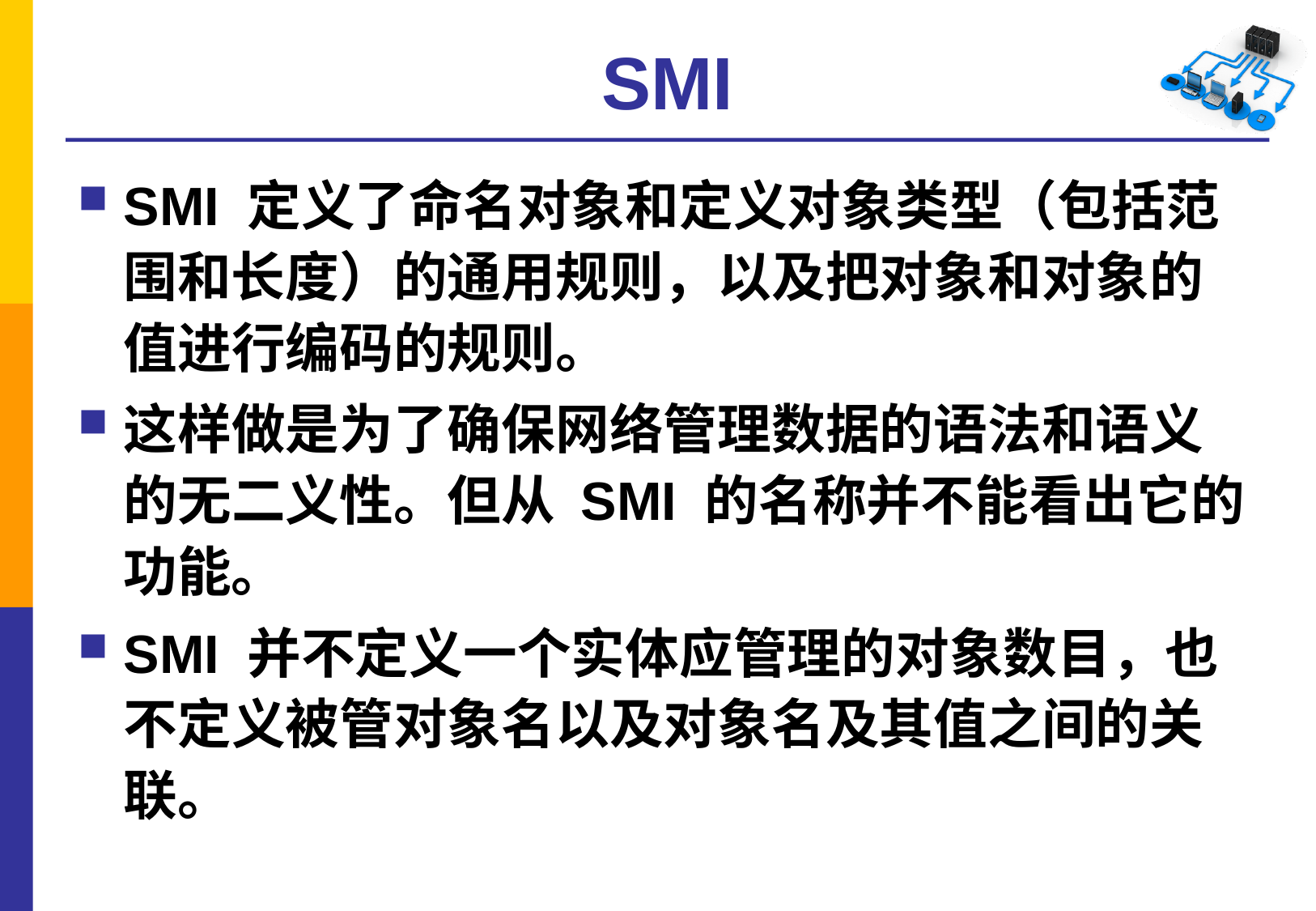

# SMI
SMI 定义了命名对象和定义对象类型（包括范围和长度）的通用规则，以及把对象和对象的值进行编码的规则。
这样做是为了确保网络管理数据的语法和语义的无二义性。但从 SMI 的名称并不能看出它的功能。
SMI 并不定义一个实体应管理的对象数目，也不定义被管对象名以及对象名及其值之间的关联。